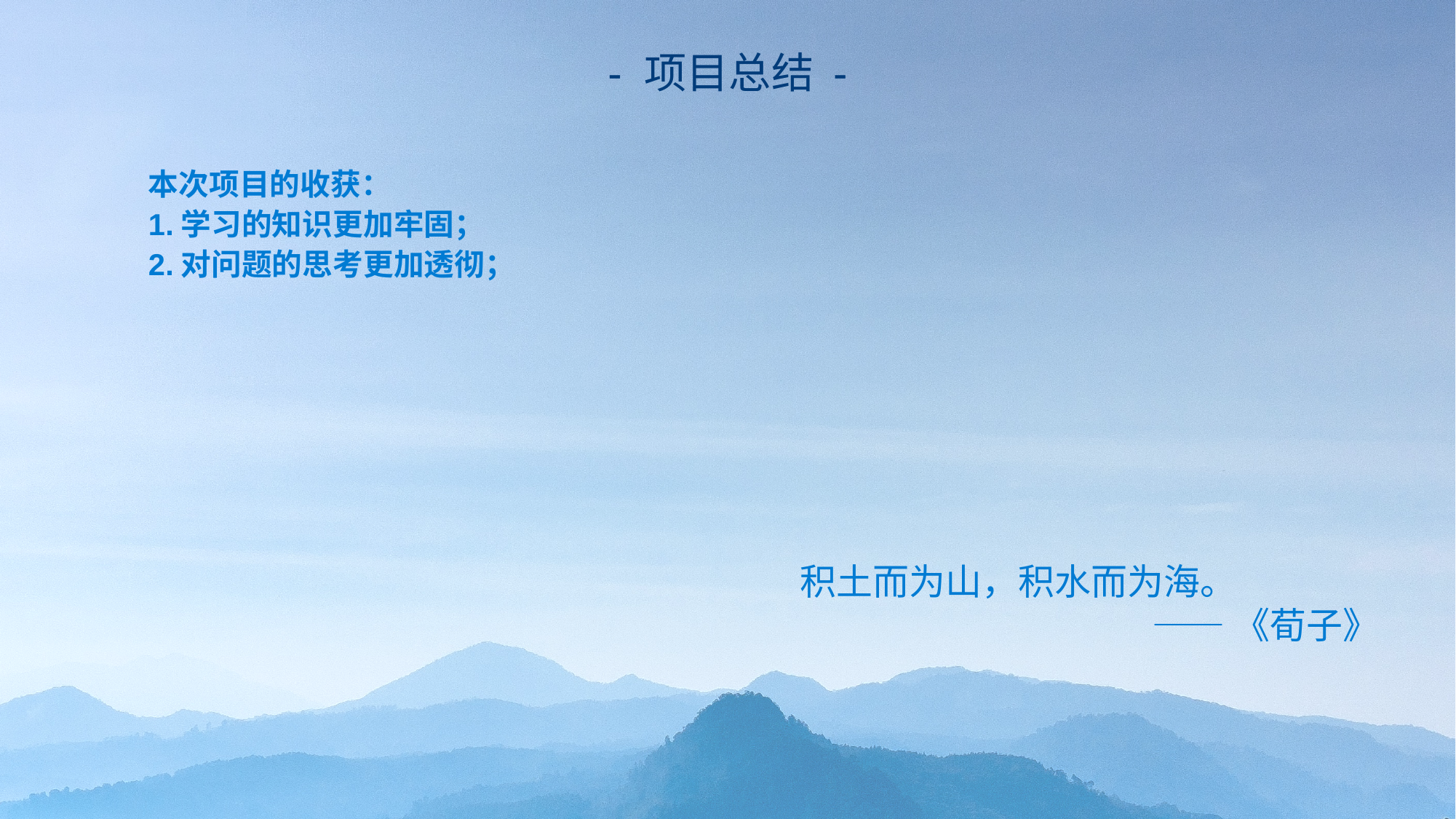

- 项目总结 -
本次项目的收获：
1.学习的知识更加牢固；
2.对问题的思考更加透彻；
积土而为山，积水而为海。
			   ——《荀子》